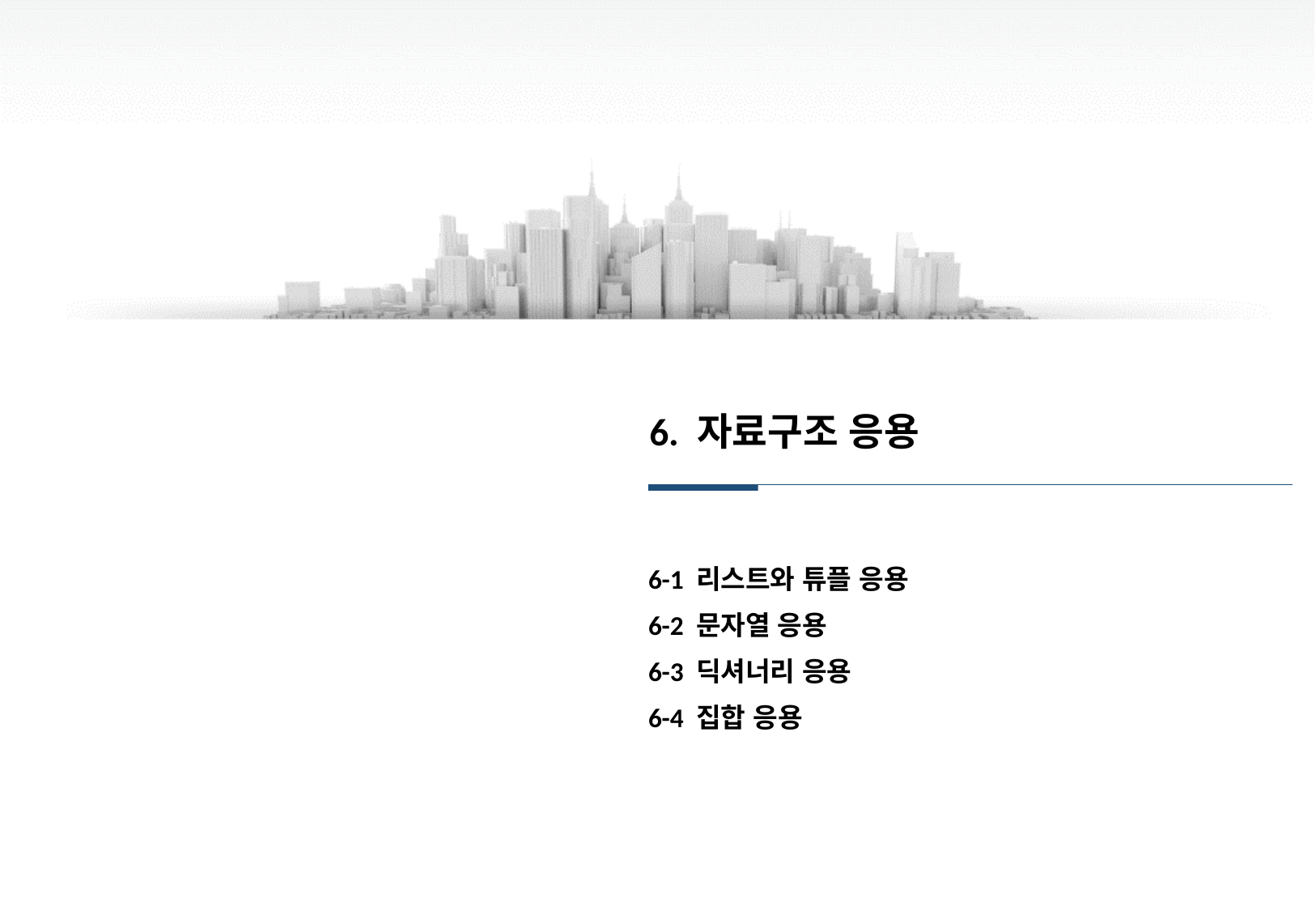

6. 자료구조 응용
6-1 리스트와 튜플 응용
6-2 문자열 응용
6-3 딕셔너리 응용
6-4 집합 응용